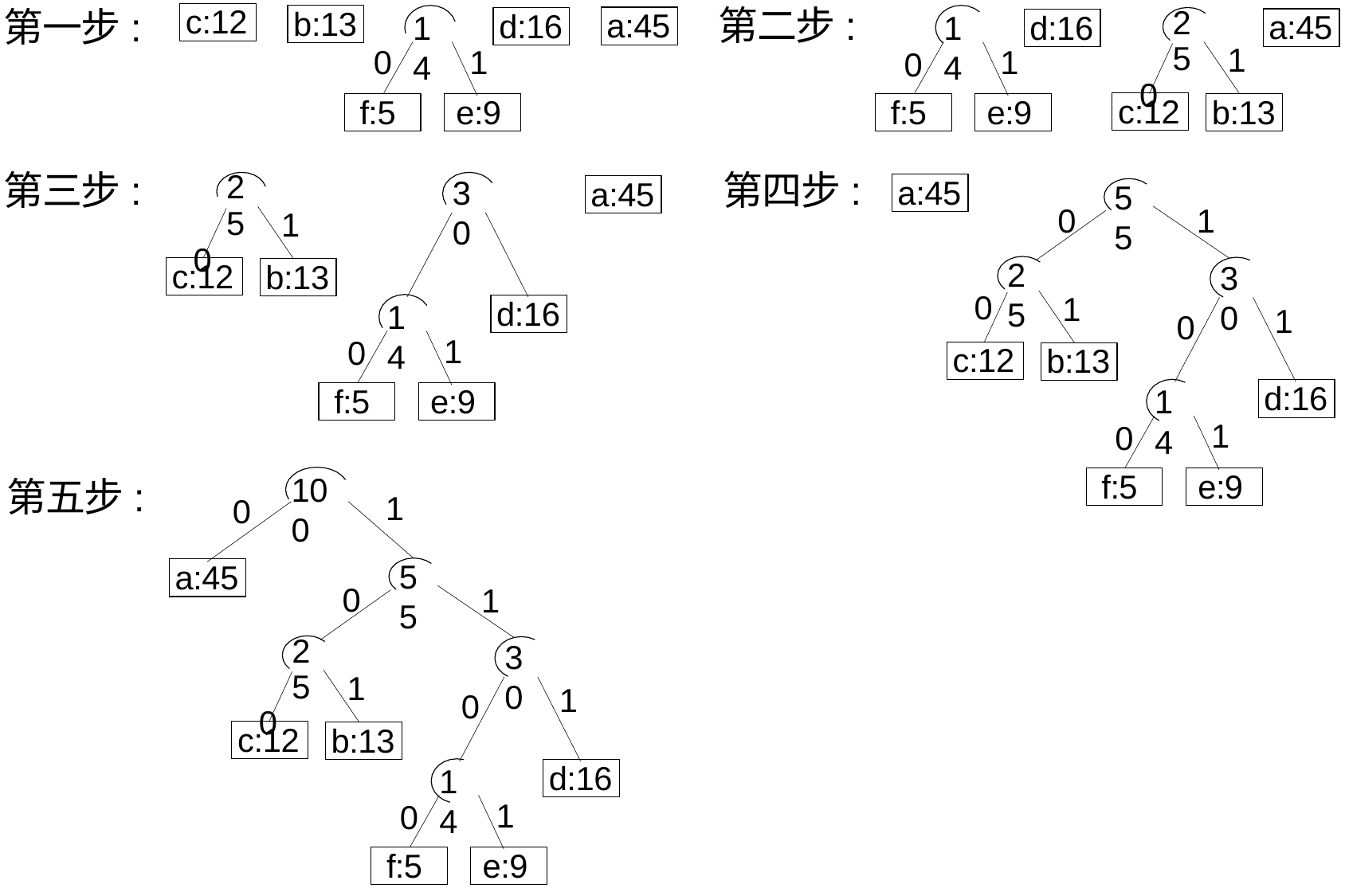

# 第二步:
第一步:
25
0
c:12

b:13
14
14

a:45
d:16
a:45
d:16
1
0
1
1
0

c:12
f:5
e:9
f:5
e:9
b:13
第三步:
第四步:
25
0
30

a:45
55
a:45

0
1
1

25
30

c:12
b:13
0
1

14
d:16
1
0
1
0
c:12
b:13

14
d:16
f:5
e:9
1
0

100
f:5
e:9
第五步:
1
0
55

a:45
0
1
25
0
30

1
1
0
c:12
b:13

14
d:16
1
0

f:5
e:9